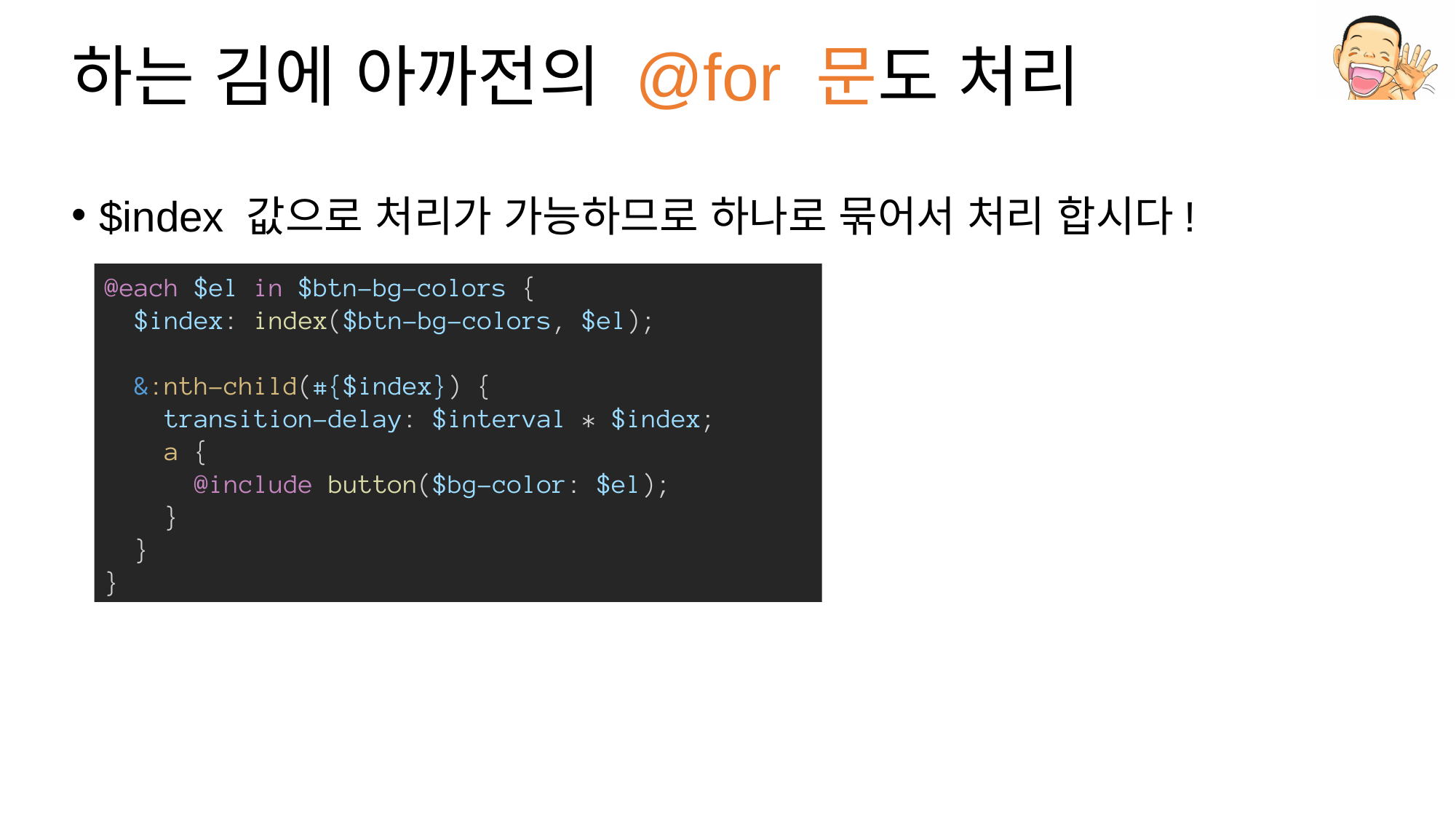

# 하는 김에 아까전의 @for 문도 처리
$index 값으로 처리가 가능하므로 하나로 묶어서 처리 합시다!
@each $el in $btn-bg-colors {
  $index: index($btn-bg-colors, $el);
  &:nth-child(#{$index}) {
    transition-delay: $interval * $index;
    a {
      @include button($bg-color: $el);
    }
  }
}